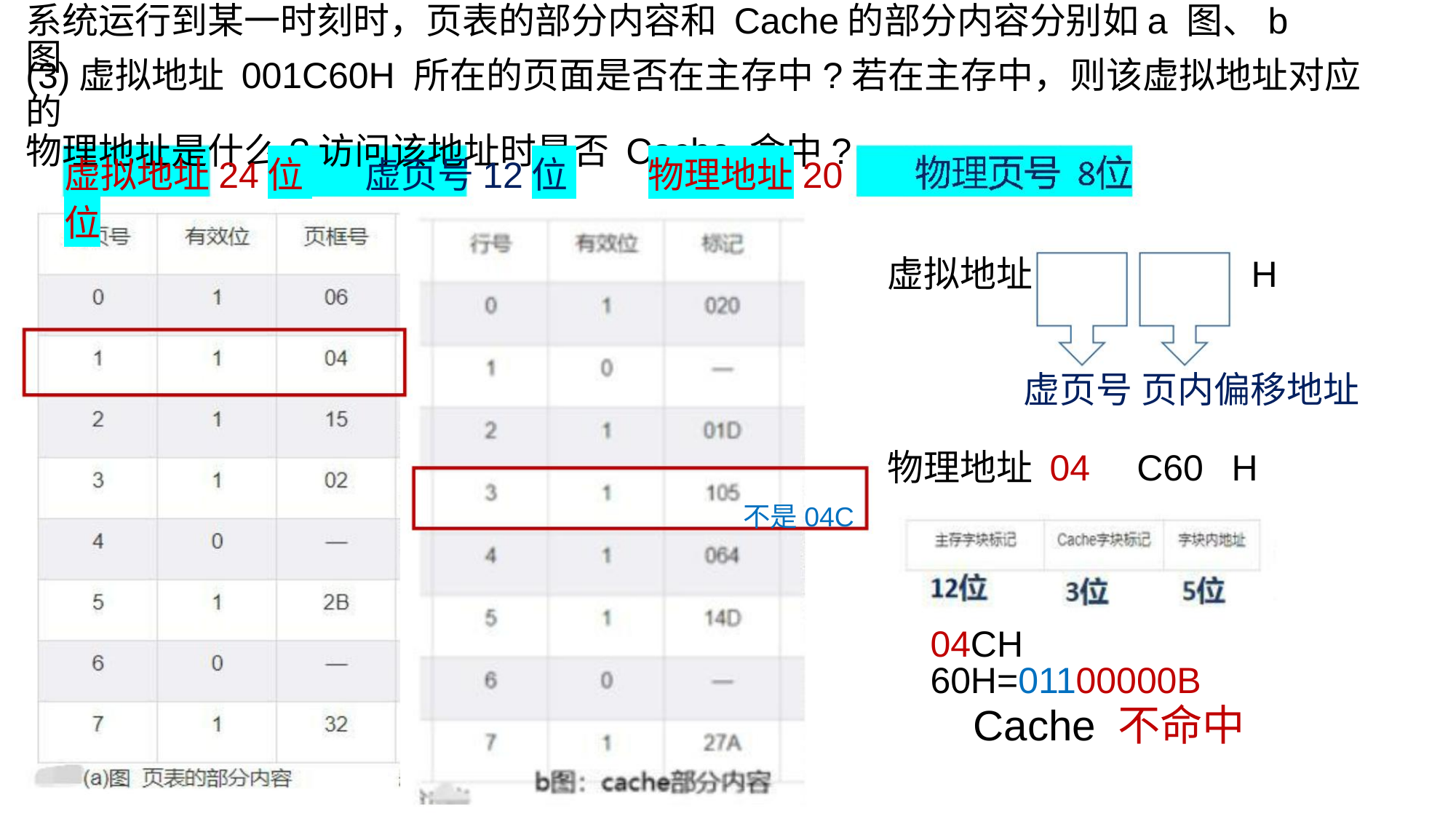

系统运行到某一时刻时，页表的部分内容和 Cache的部分内容分别如a 图、b 图
(3)虚拟地址 001C60H 所在的页面是否在主存中?若在主存中，则该虚拟地址对应的
物理地址是什么?访问该地址时是否 Cache 命中?
虚拟地址24位 虚页号12位 物理地址20位
虚拟地址
H
虚页号 页内偏移地址
物理地址 04 C60 H
不是04C
04CH 60H=01100000B
Cache 不命中